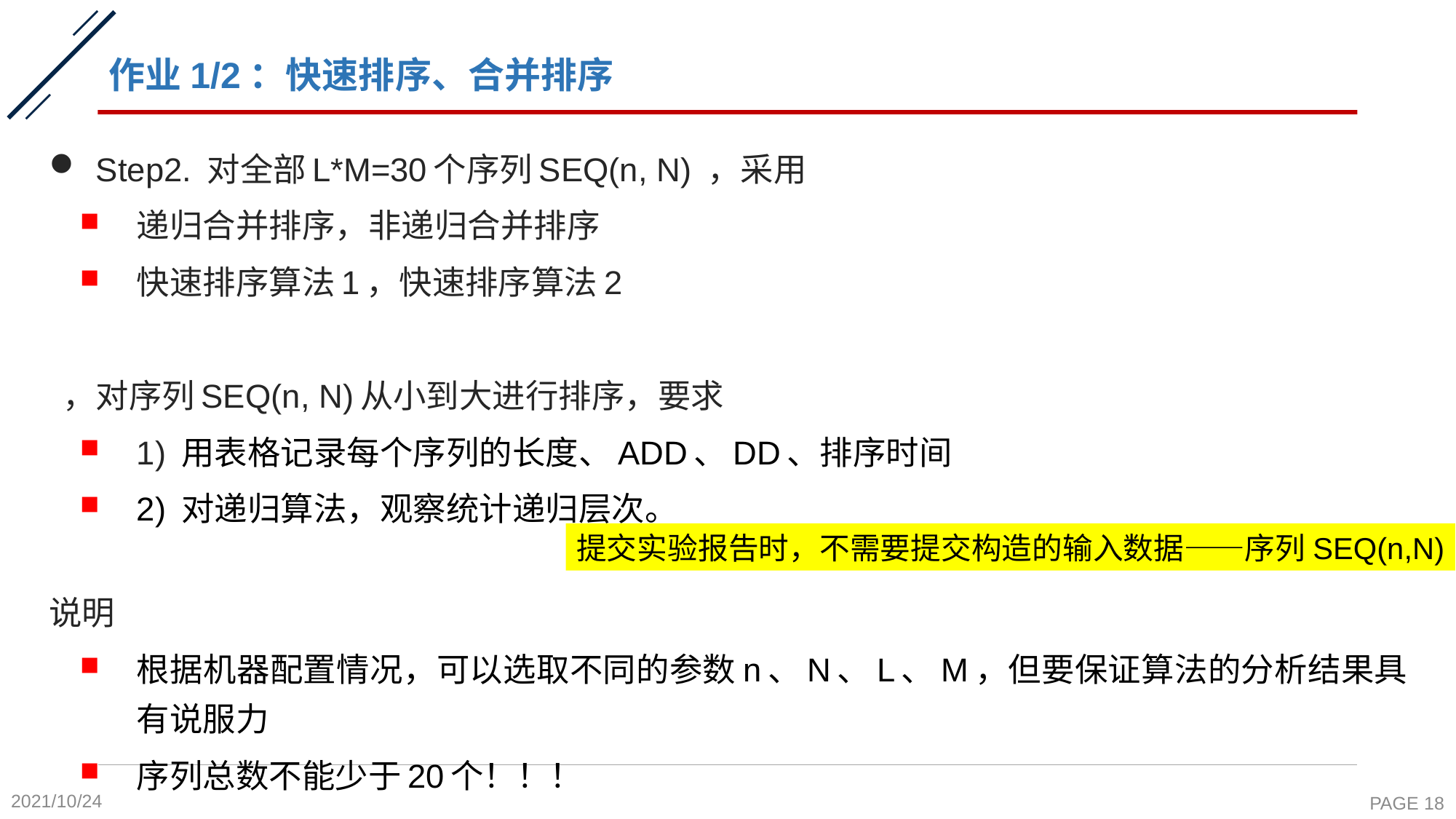

# 作业1/2：快速排序、合并排序
 Step2. 对全部L*M=30个序列SEQ(n, N) ，采用
递归合并排序，非递归合并排序
快速排序算法1，快速排序算法2

 ，对序列SEQ(n, N)从小到大进行排序，要求
1) 用表格记录每个序列的长度、ADD、DD、排序时间
2) 对递归算法，观察统计递归层次。

说明
根据机器配置情况，可以选取不同的参数n、N、L、M，但要保证算法的分析结果具有说服力
序列总数不能少于20个！！！

提交实验报告时，不需要提交构造的输入数据——序列SEQ(n,N)
2021/10/24
PAGE 18